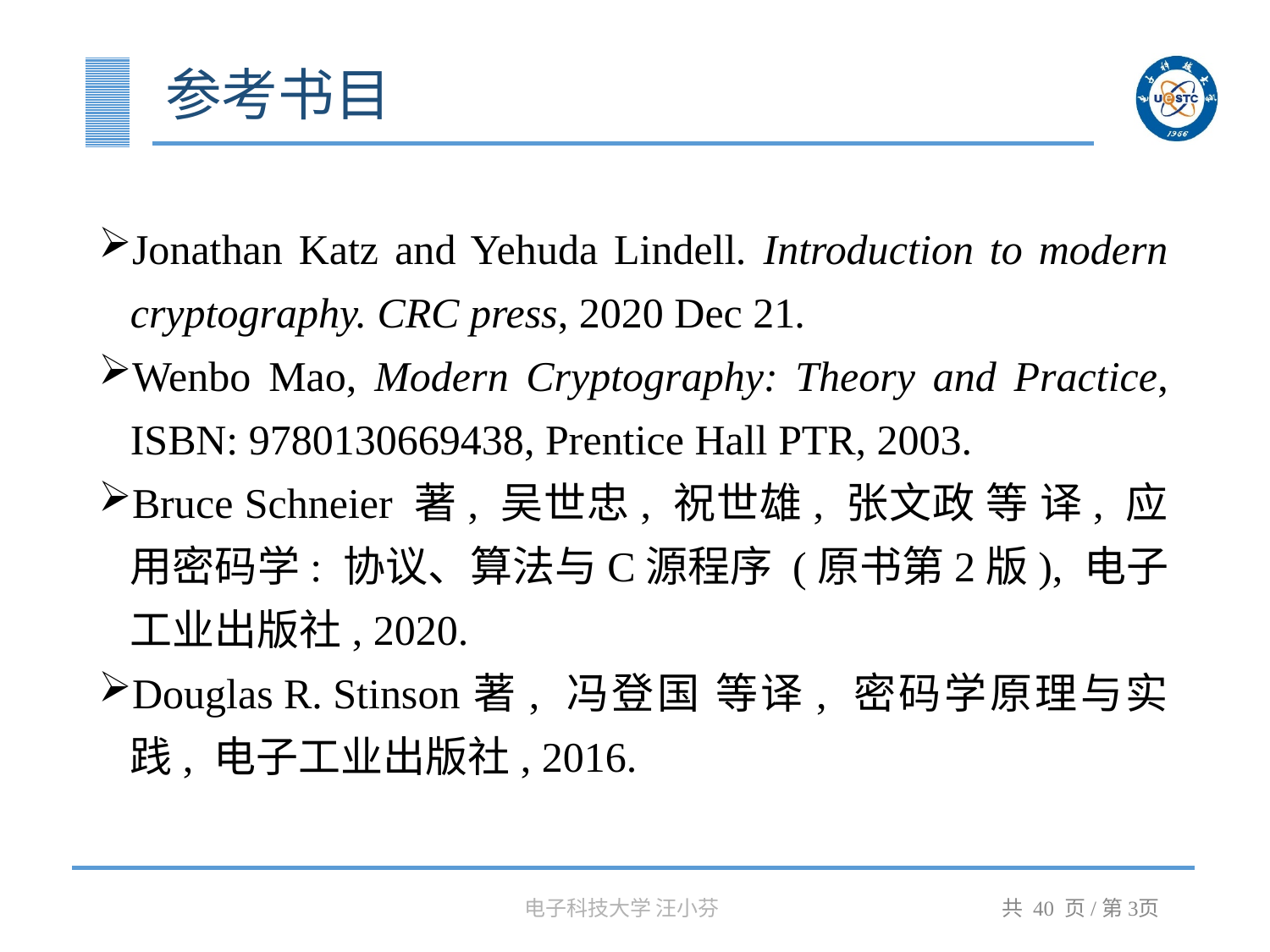

# 参考书目
Jonathan Katz and Yehuda Lindell. Introduction to modern cryptography. CRC press, 2020 Dec 21.
Wenbo Mao, Modern Cryptography: Theory and Practice, ISBN: 9780130669438, Prentice Hall PTR, 2003.
Bruce Schneier 著, 吴世忠, 祝世雄, 张文政 等 译, 应用密码学: 协议、算法与C源程序 (原书第2版), 电子工业出版社, 2020.
Douglas R. Stinson著, 冯登国 等译, 密码学原理与实践, 电子工业出版社, 2016.
电子科技大学 汪小芬
共 40 页/第3页